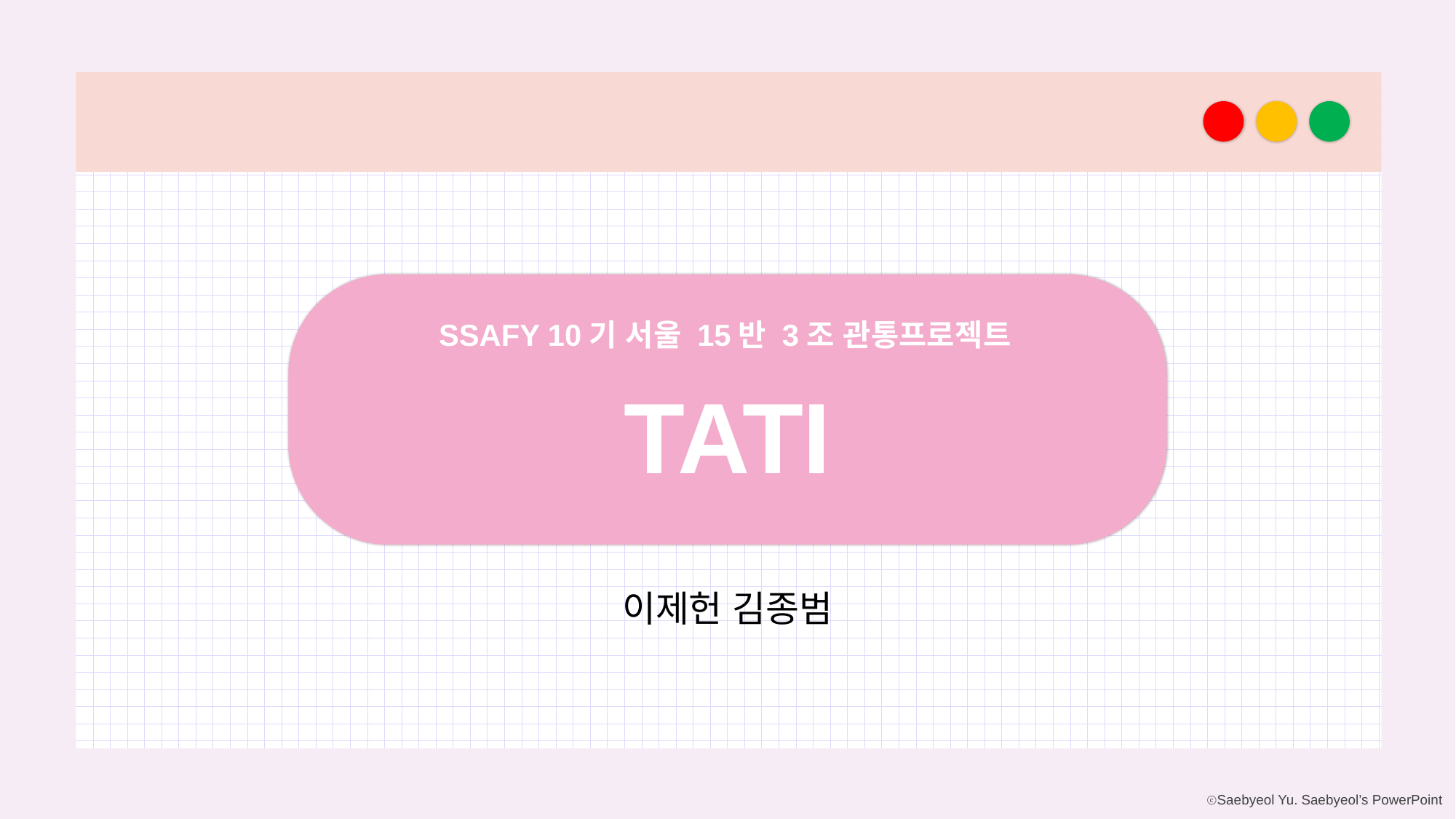

SSAFY 10기 서울 15반 3조 관통프로젝트
TATI
이제헌 김종범